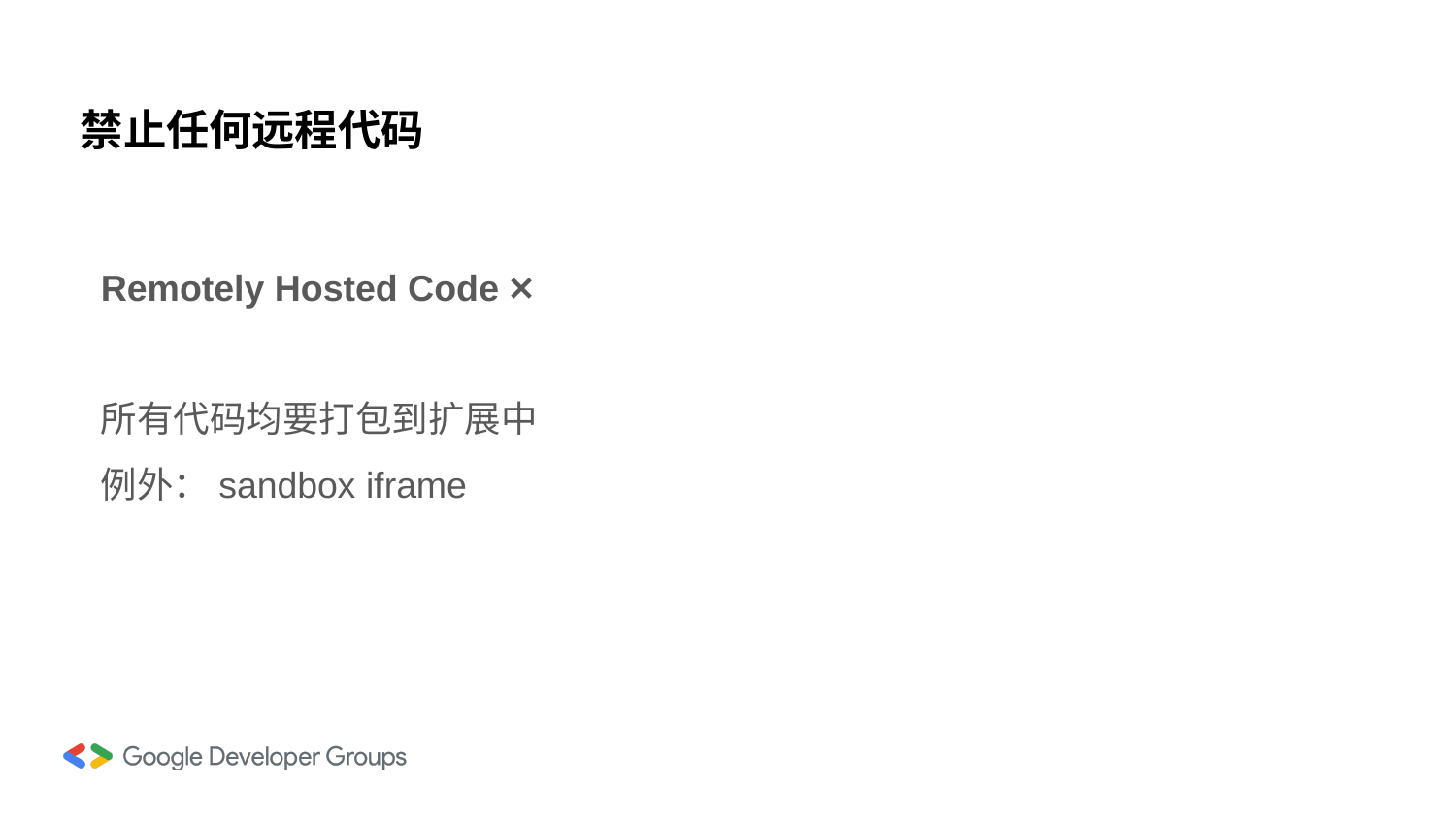

禁止任何远程代码
Remotely Hosted Code ❌

所有代码均要打包到扩展中
例外：sandbox iframe